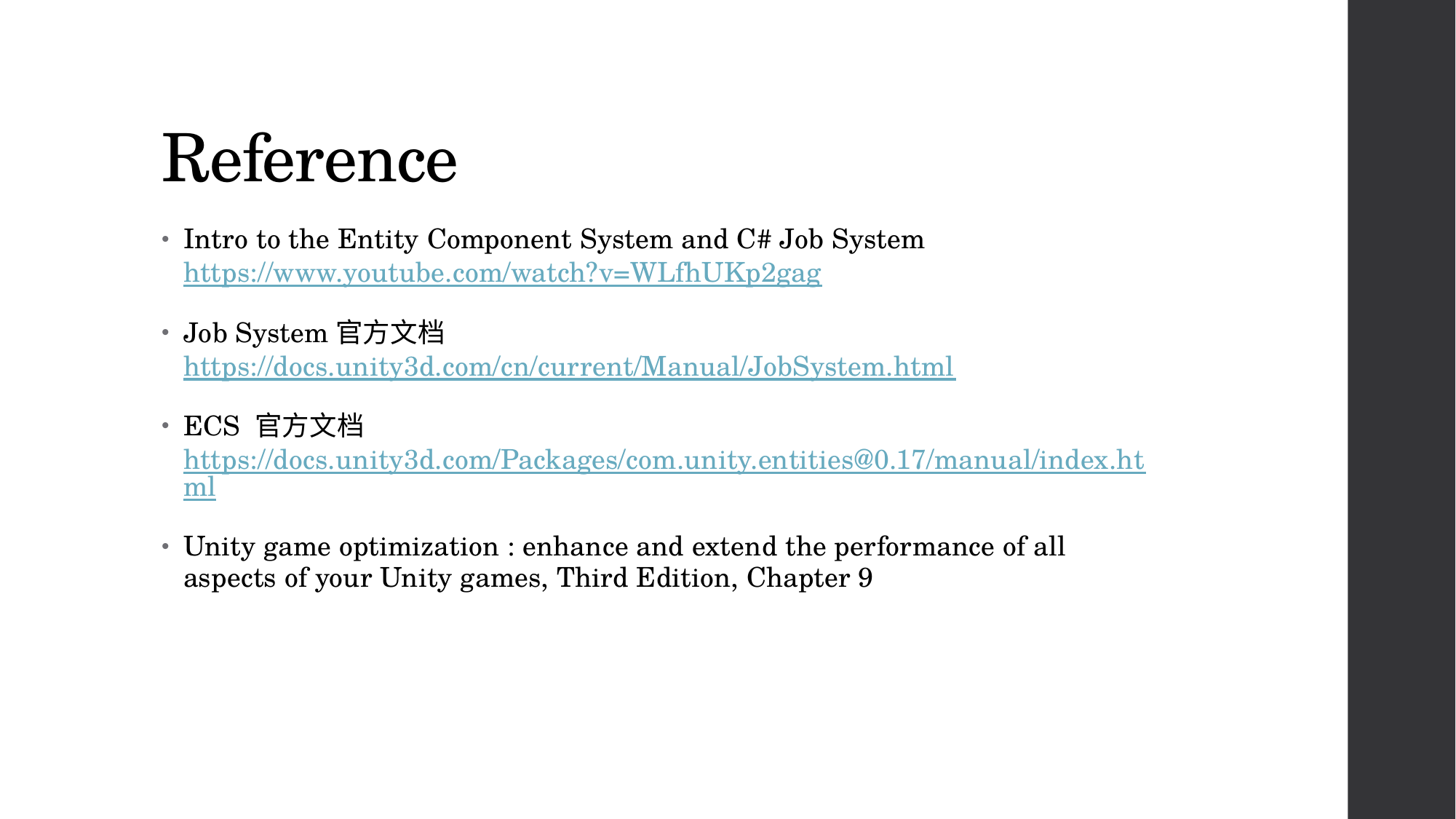

# Reference
Intro to the Entity Component System and C# Job System https://www.youtube.com/watch?v=WLfhUKp2gag
Job System官方文档 https://docs.unity3d.com/cn/current/Manual/JobSystem.html
ECS 官方文档 https://docs.unity3d.com/Packages/com.unity.entities@0.17/manual/index.html
Unity game optimization : enhance and extend the performance of all aspects of your Unity games, Third Edition, Chapter 9